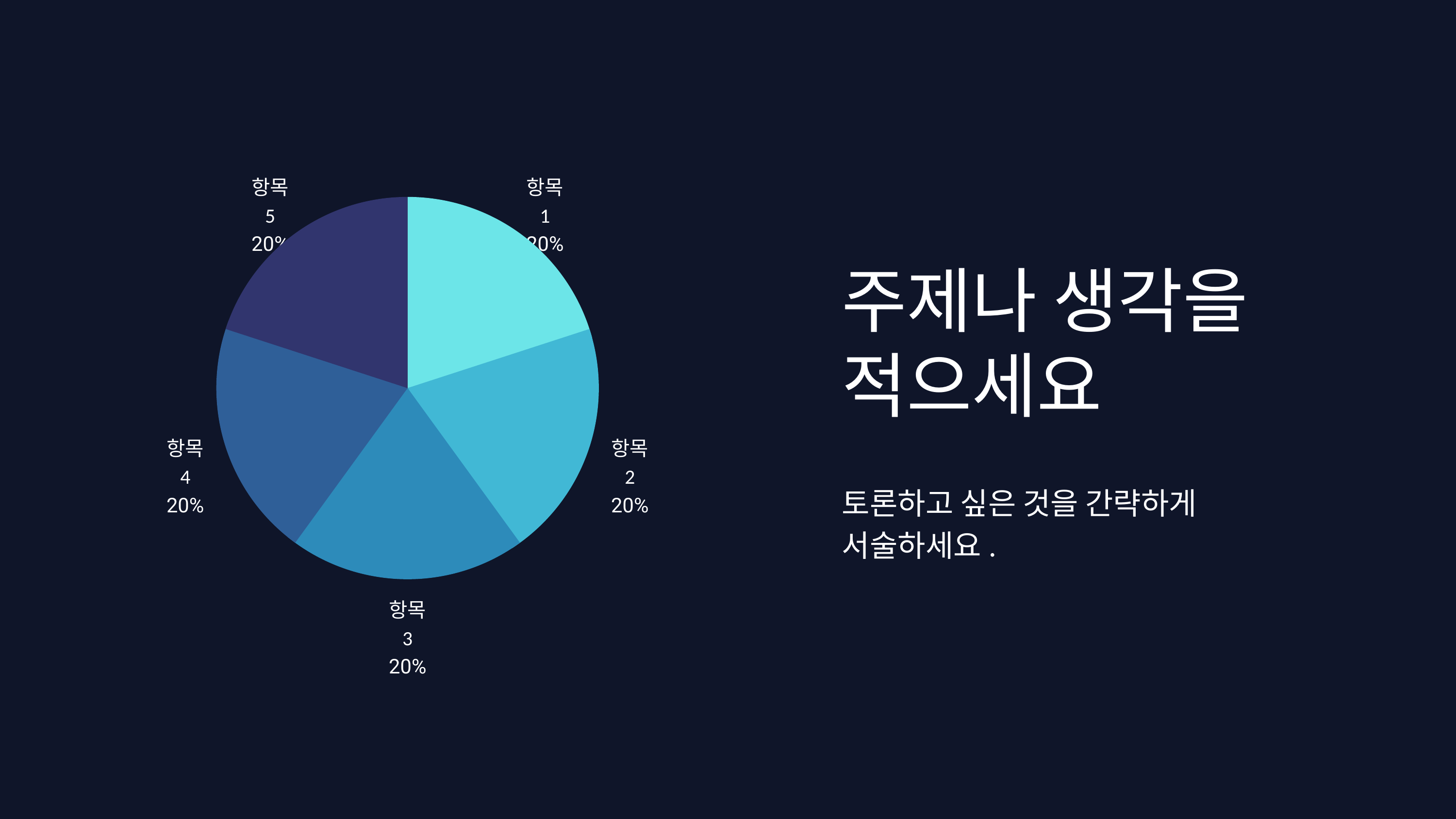

항목 5
20%
항목 1
20%

항목 4
20%
항목 2
20%
항목 3
20%
주제나 생각을 적으세요
토론하고 싶은 것을 간략하게 서술하세요.